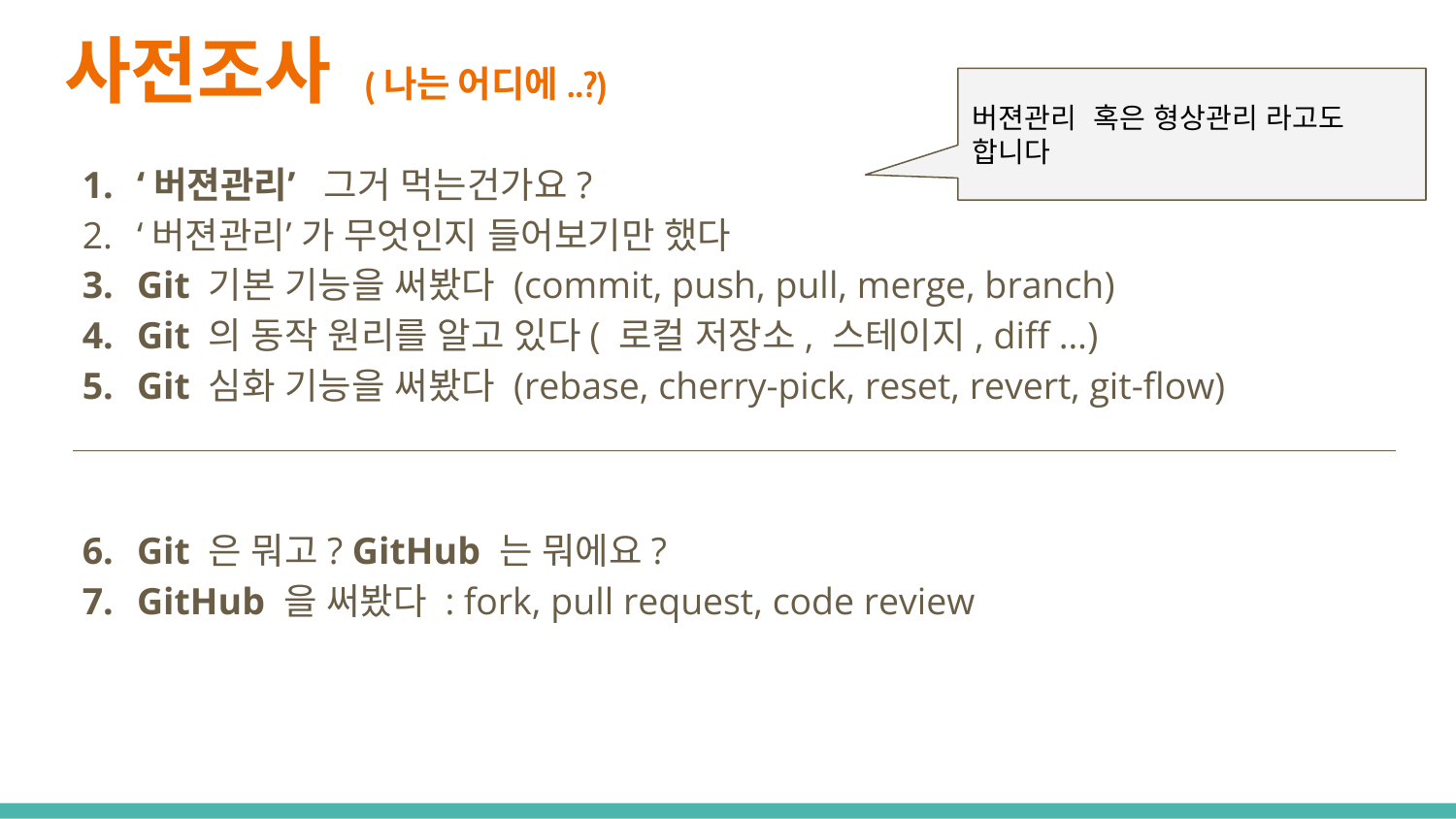

# 사전조사 (나는 어디에..?)
버젼관리  혹은 형상관리 라고도 합니다
‘버젼관리’   그거 먹는건가요?
‘버젼관리’ 가 무엇인지 들어보기만 했다
Git 기본 기능을 써봤다 (commit, push, pull, merge, branch)
Git 의 동작 원리를 알고 있다( 로컬 저장소, 스테이지, diff …)
Git 심화 기능을 써봤다 (rebase, cherry-pick, reset, revert, git-flow)

Git 은 뭐고? GitHub 는 뭐에요?
GitHub 을 써봤다 : fork, pull request, code review